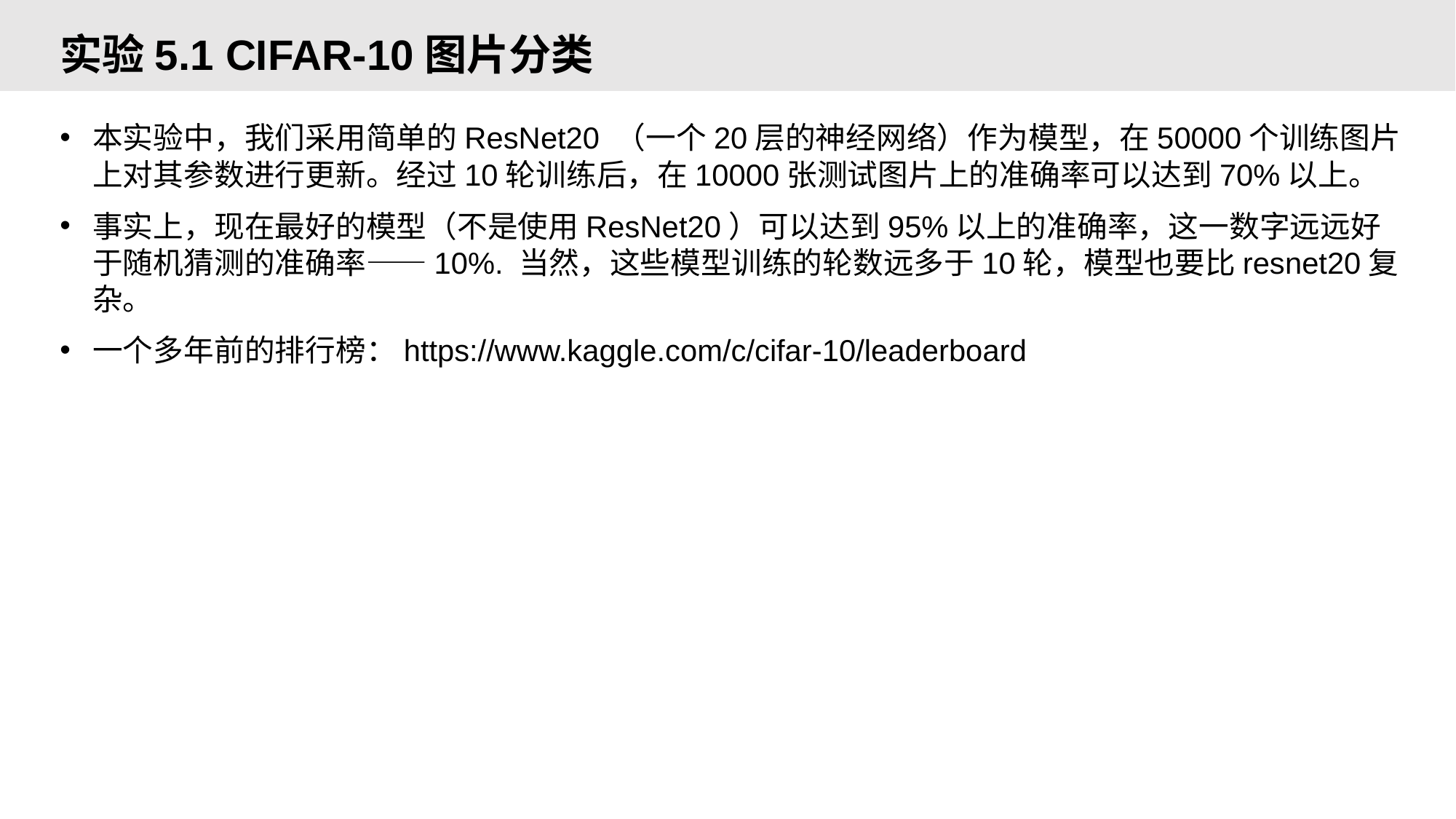

# 实验5.1 CIFAR-10图片分类
本实验中，我们采用简单的ResNet20 （一个20层的神经网络）作为模型，在50000个训练图片上对其参数进行更新。经过10轮训练后，在10000张测试图片上的准确率可以达到70%以上。
事实上，现在最好的模型（不是使用ResNet20）可以达到95%以上的准确率，这一数字远远好于随机猜测的准确率——10%. 当然，这些模型训练的轮数远多于10轮，模型也要比resnet20复杂。
一个多年前的排行榜：https://www.kaggle.com/c/cifar-10/leaderboard
13